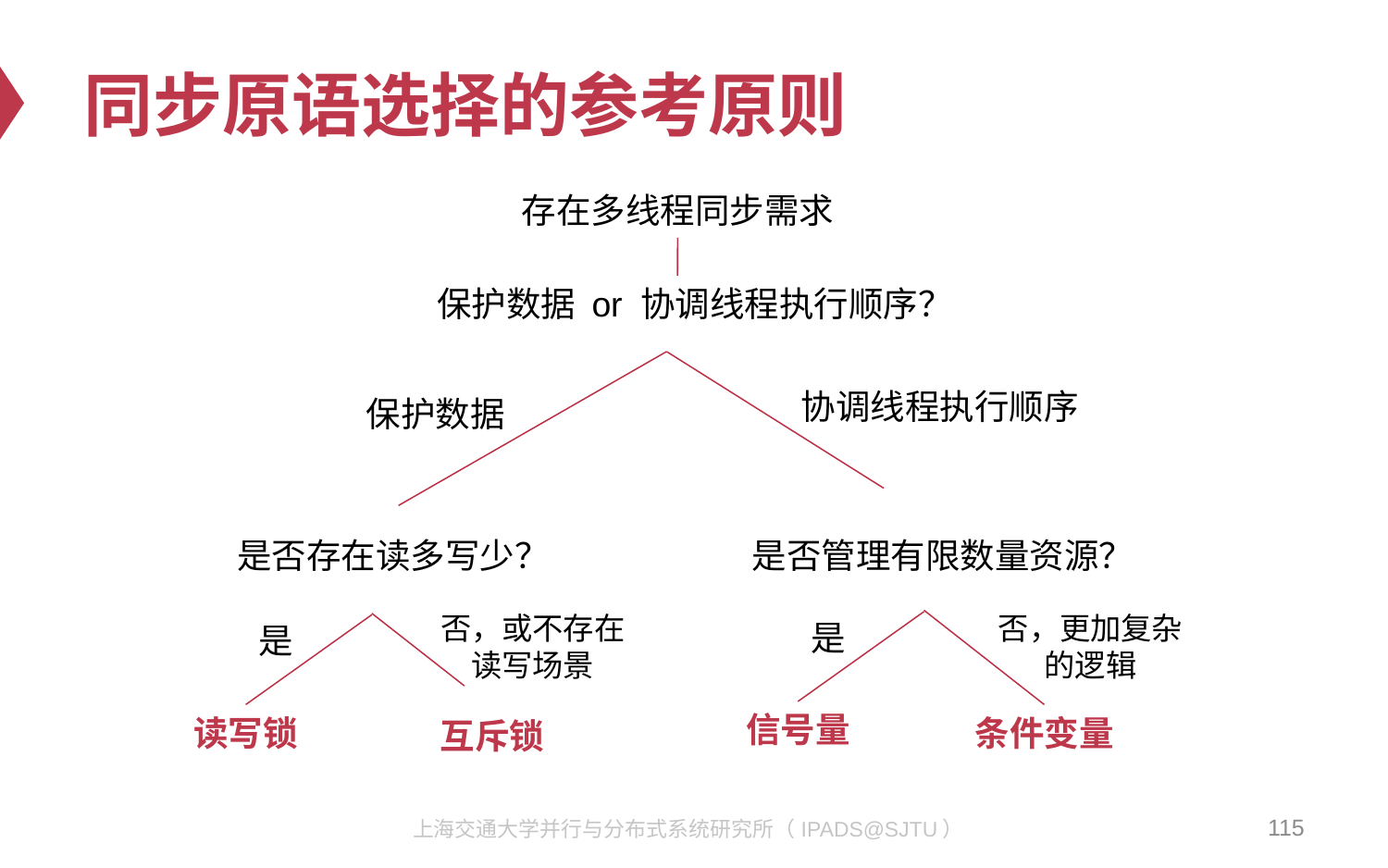

# 同步原语选择的参考原则
存在多线程同步需求
保护数据 or 协调线程执行顺序？
协调线程执行顺序
保护数据
是否管理有限数量资源？
是否存在读多写少？
否，更加复杂的逻辑
否，或不存在读写场景
是
是
信号量
读写锁
条件变量
互斥锁
115
上海交通大学并行与分布式系统研究所（IPADS@SJTU）